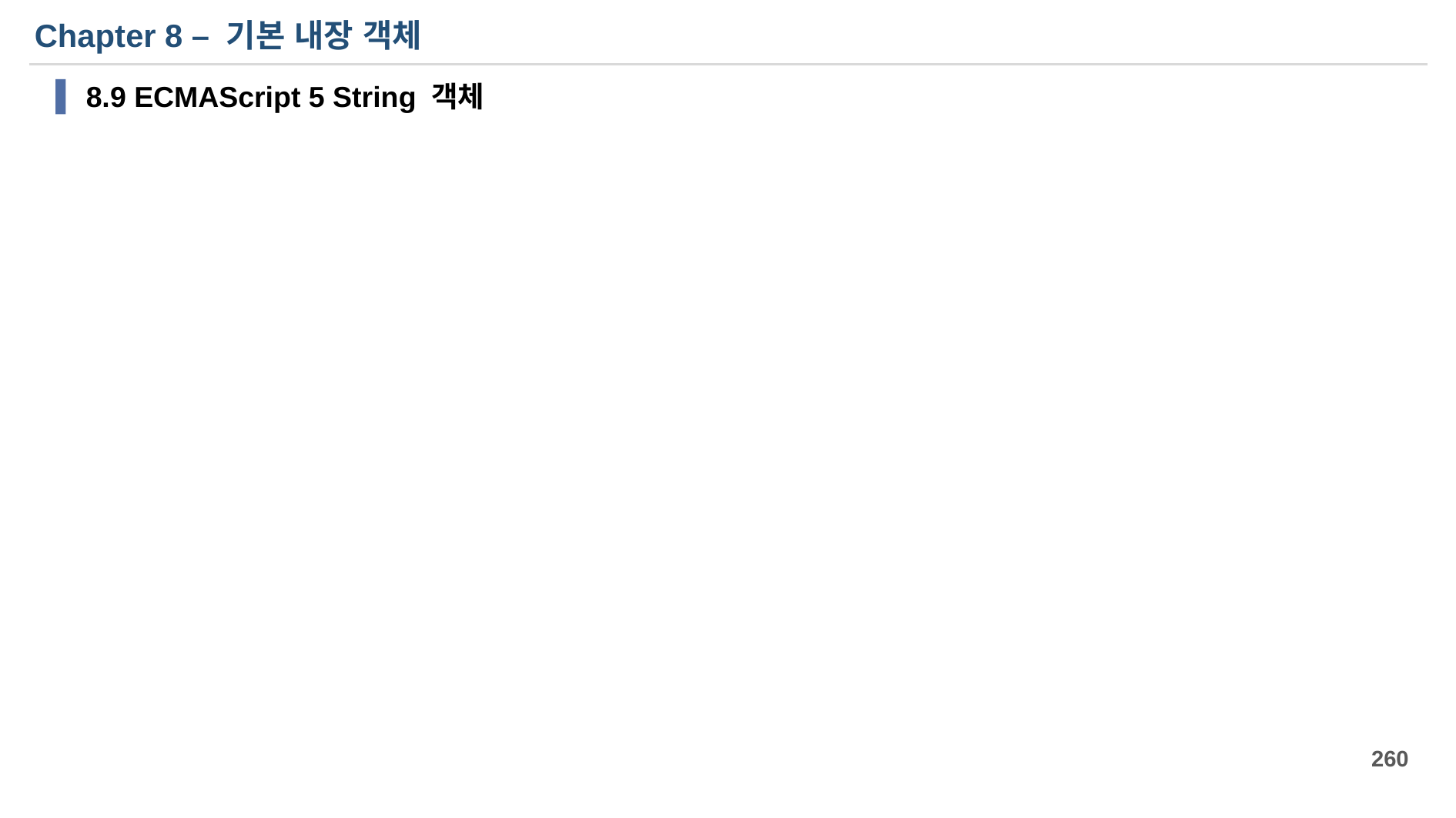

# Chapter 8 – 기본 내장 객체
8.9 ECMAScript 5 String 객체

260